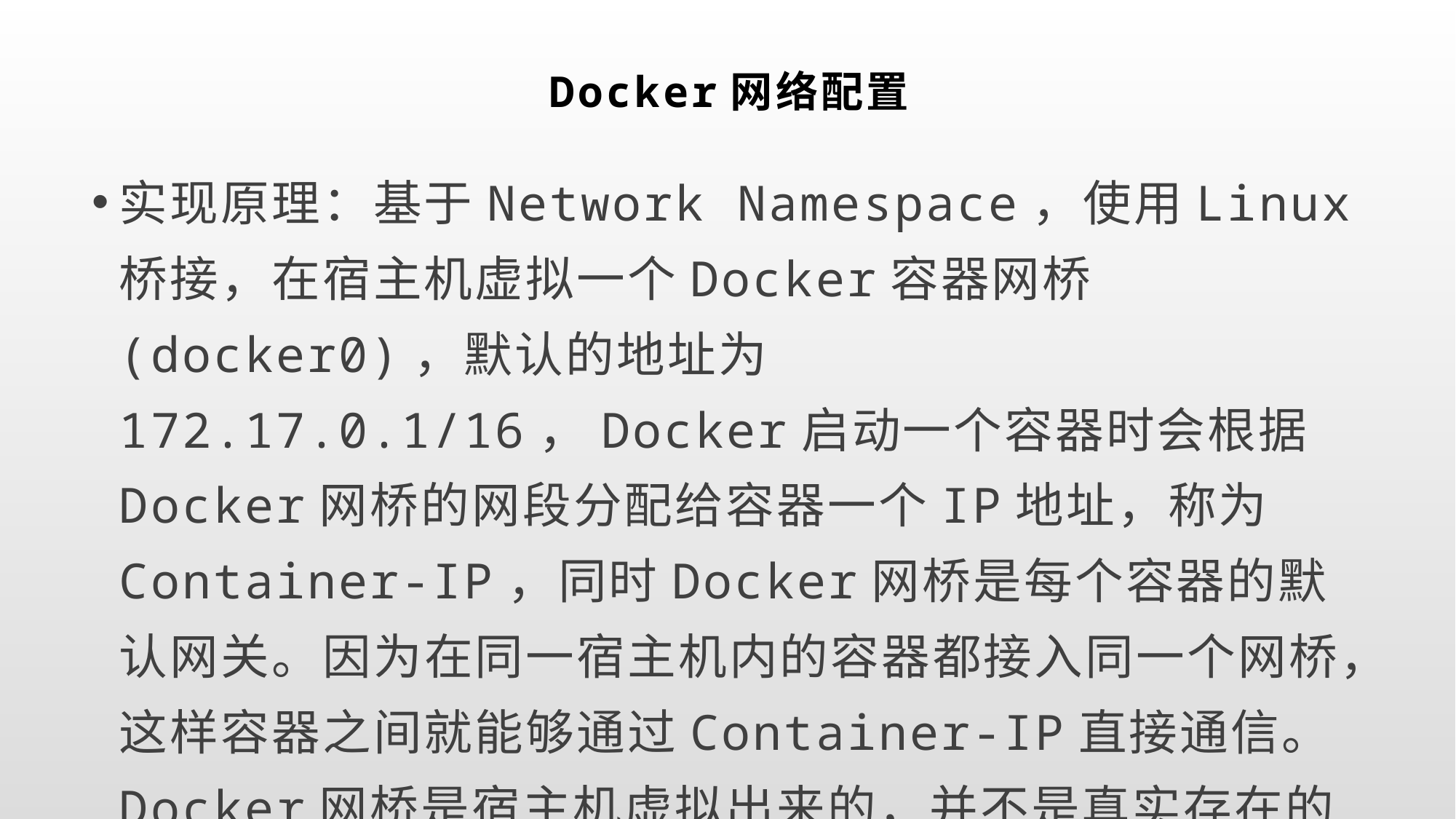

# Docker网络配置
实现原理：基于Network Namespace，使用Linux桥接，在宿主机虚拟一个Docker容器网桥(docker0)，默认的地址为172.17.0.1/16，Docker启动一个容器时会根据Docker网桥的网段分配给容器一个IP地址，称为Container-IP，同时Docker网桥是每个容器的默认网关。因为在同一宿主机内的容器都接入同一个网桥，这样容器之间就能够通过Container-IP直接通信。Docker网桥是宿主机虚拟出来的，并不是真实存在的网络设备，外部网络是无法寻址到的，这也意味着外部网络无法通过直接Container-IP访问到容器。如果容器希望外部访问能够访问到，可以通过映射容器端口到宿主主机。